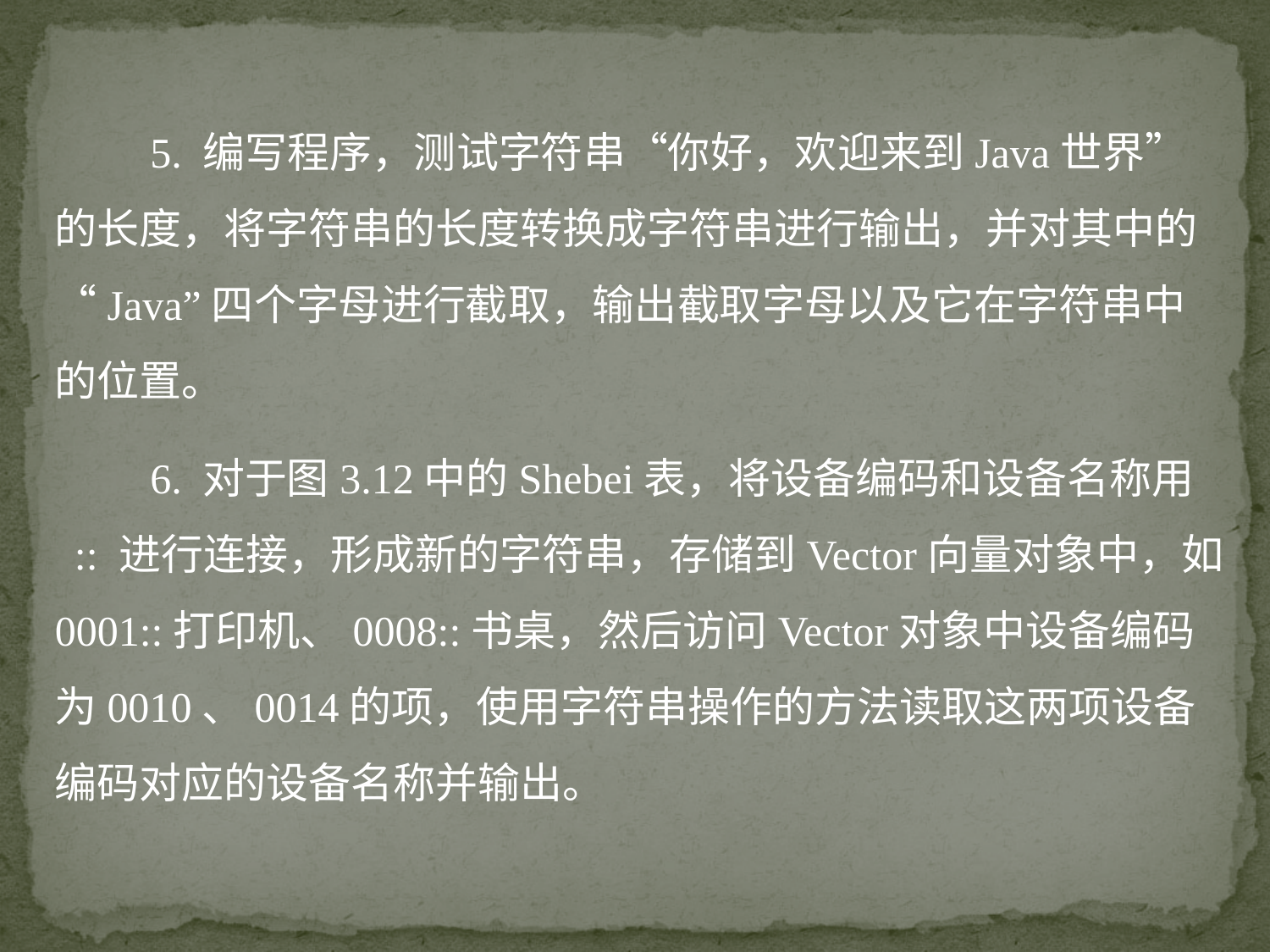

5. 编写程序，测试字符串“你好，欢迎来到Java世界”的长度，将字符串的长度转换成字符串进行输出，并对其中的“Java”四个字母进行截取，输出截取字母以及它在字符串中的位置。
         6. 对于图3.12中的Shebei表，将设备编码和设备名称用 :: 进行连接，形成新的字符串，存储到Vector向量对象中，如0001::打印机、0008::书桌，然后访问Vector对象中设备编码为0010、0014的项，使用字符串操作的方法读取这两项设备编码对应的设备名称并输出。